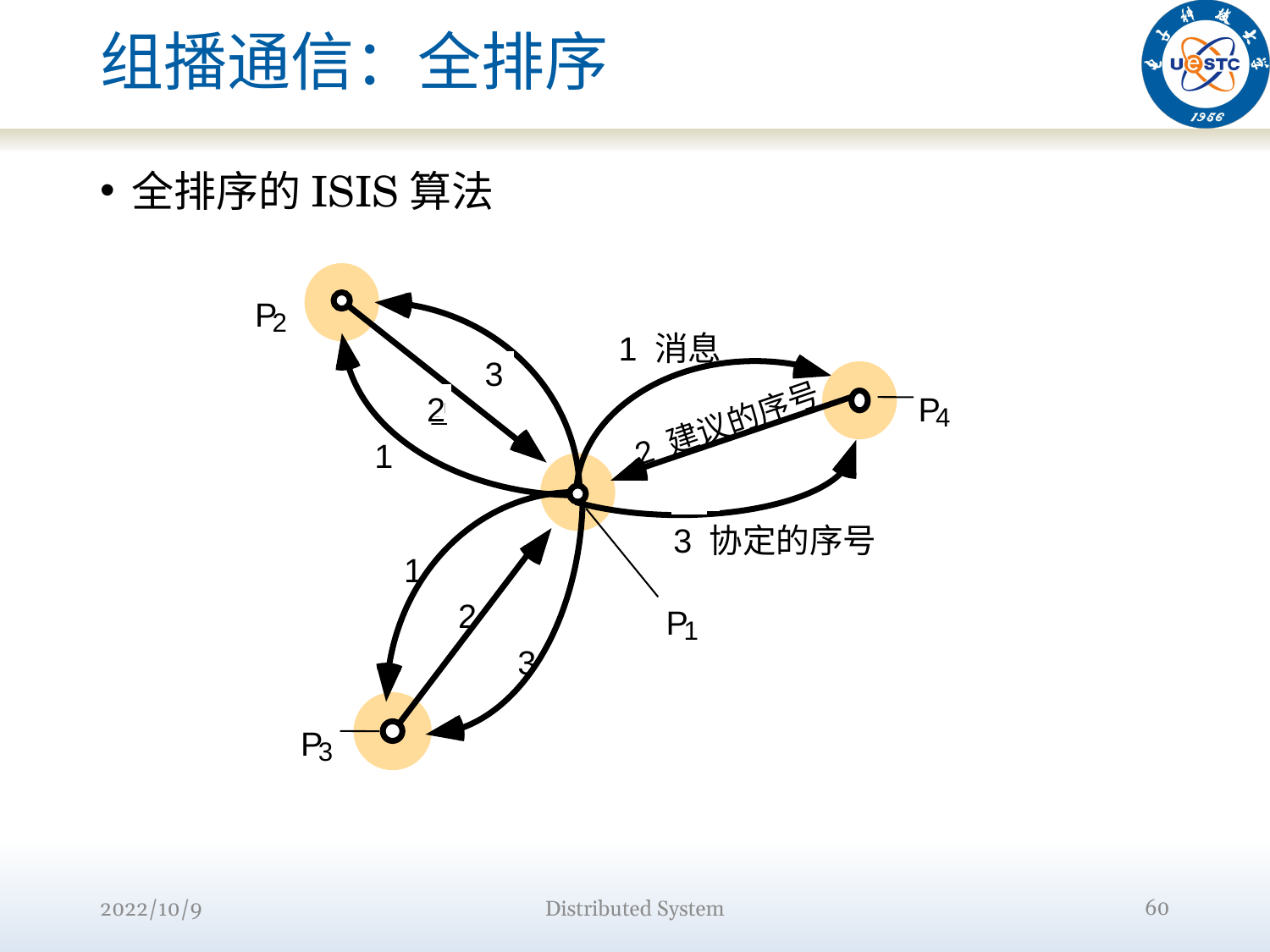

# 组播通信：全排序
全排序的ISIS算法

P

2
1 消息

3

2
P

2

4
2 建议的序号

1

3 协定的序号

1

2
P
1
3

P

3
2022/10/9
Distributed System
60